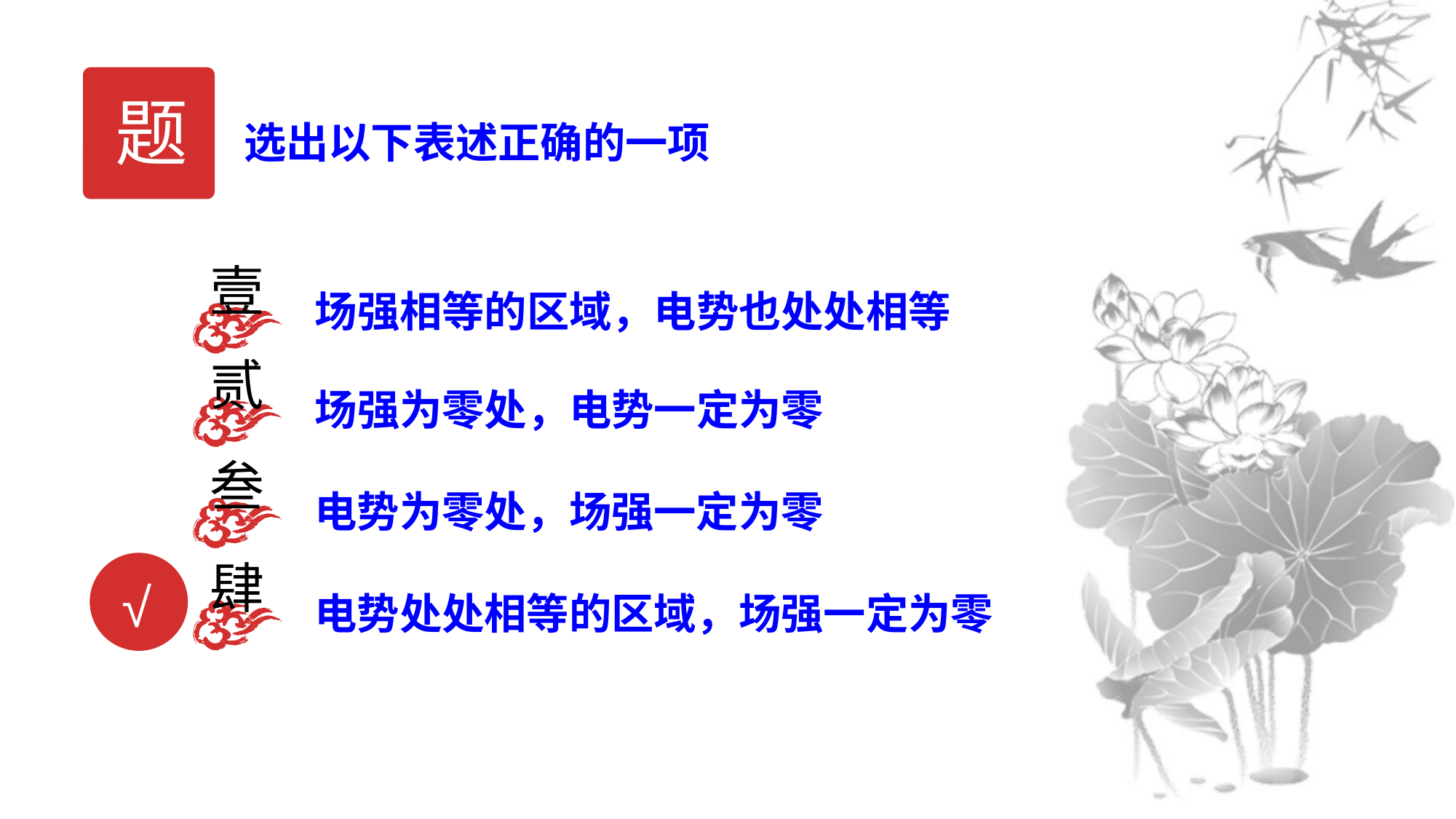

题
选出以下表述正确的一项
壹

场强相等的区域，电势也处处相等
贰

场强为零处，电势一定为零
叁

电势为零处，场强一定为零
肆

电势处处相等的区域，场强一定为零

√